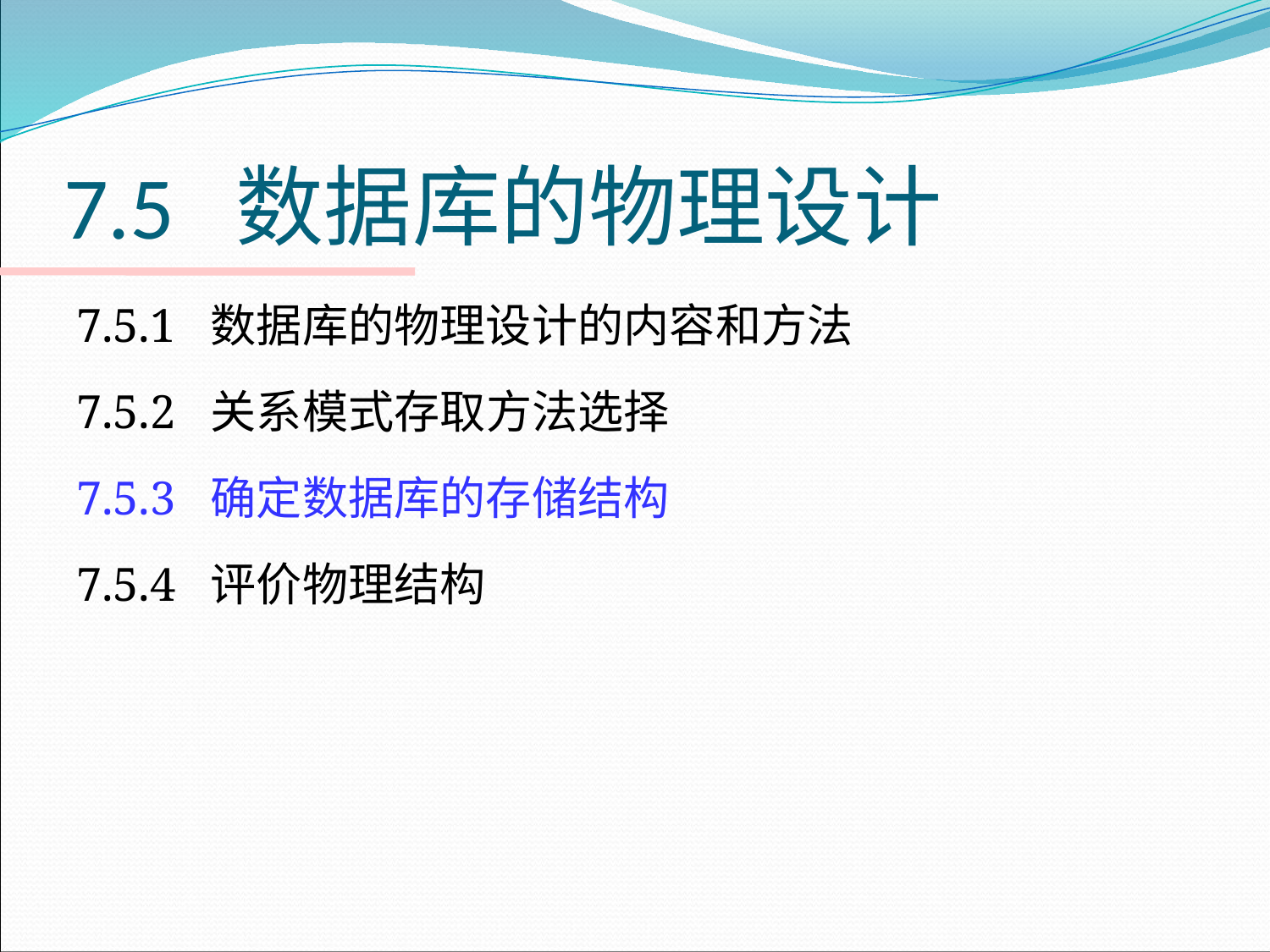

# 7.5  数据库的物理设计
7.5.1  数据库的物理设计的内容和方法
7.5.2  关系模式存取方法选择
7.5.3  确定数据库的存储结构
7.5.4  评价物理结构

794